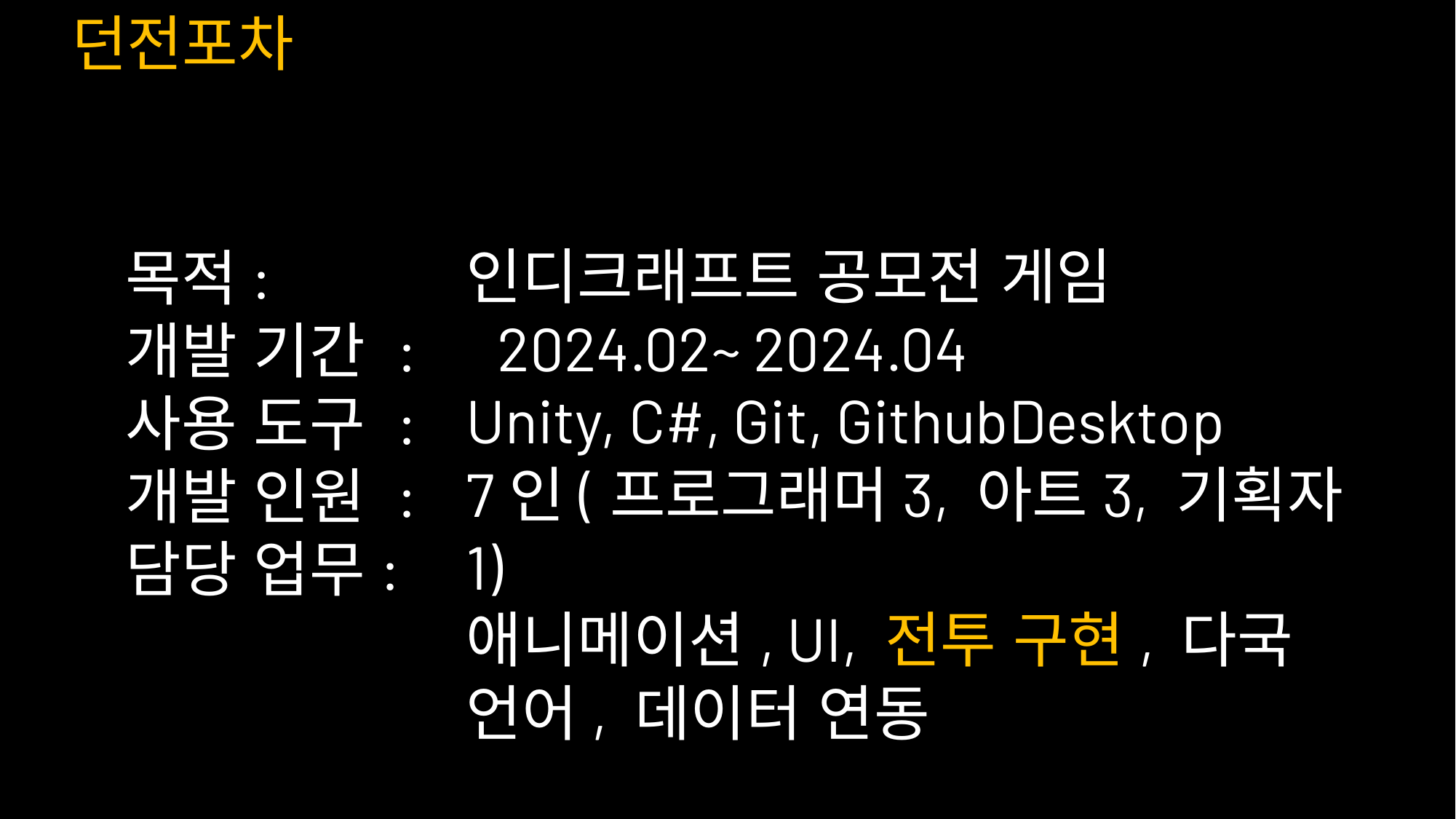

던전포차
인디크래프트 공모전 게임
 2024.02~ 2024.04
Unity, C#, Git, GithubDesktop
7인(프로그래머3, 아트3, 기획자 1)
애니메이션, UI, 전투 구현, 다국 언어, 데이터 연동
목적:
개발 기간 :
사용 도구 :
개발 인원 :
담당 업무: